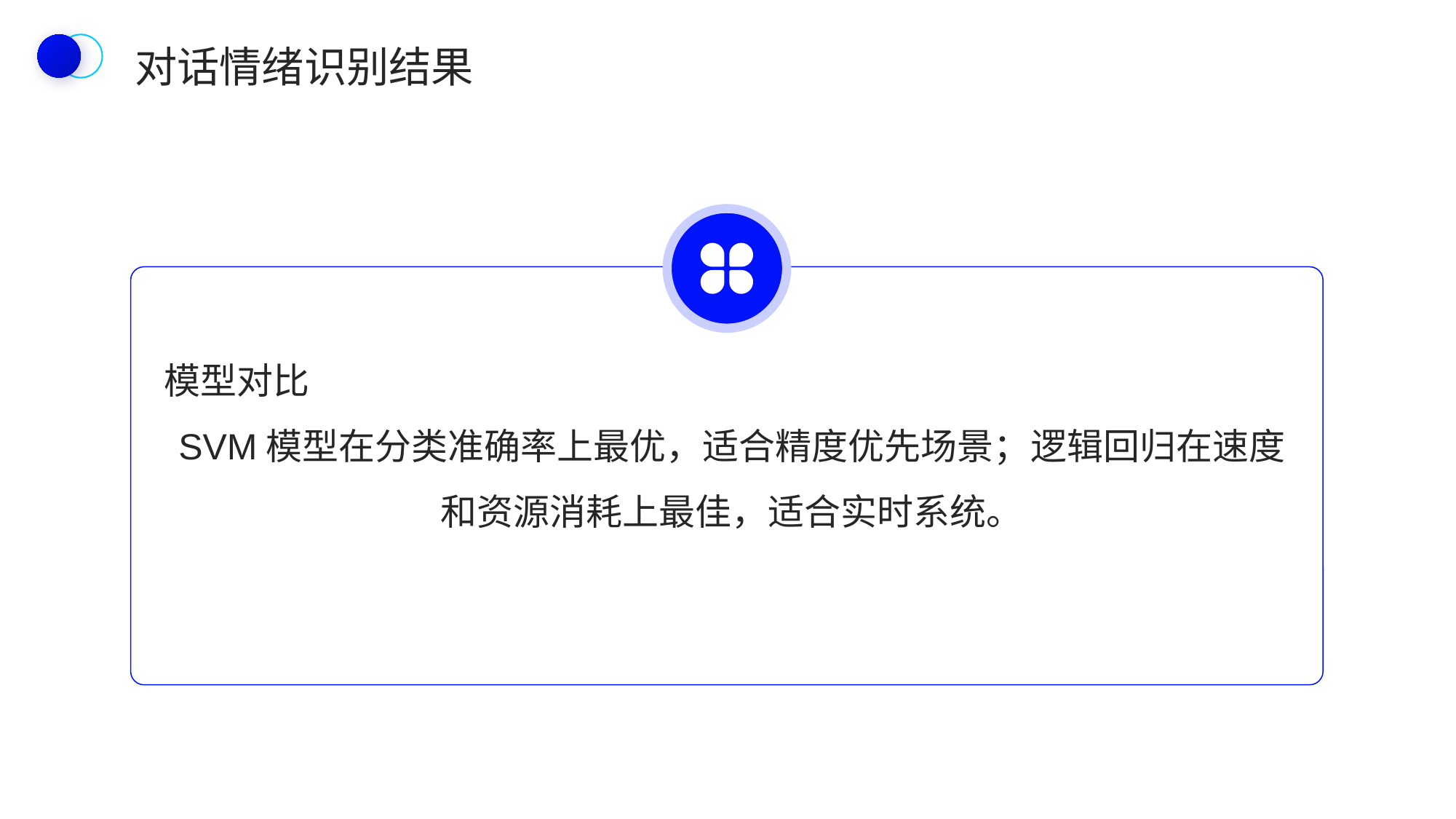

对话情绪识别结果

模型对比
SVM模型在分类准确率上最优，适合精度优先场景；逻辑回归在速度和资源消耗上最佳，适合实时系统。